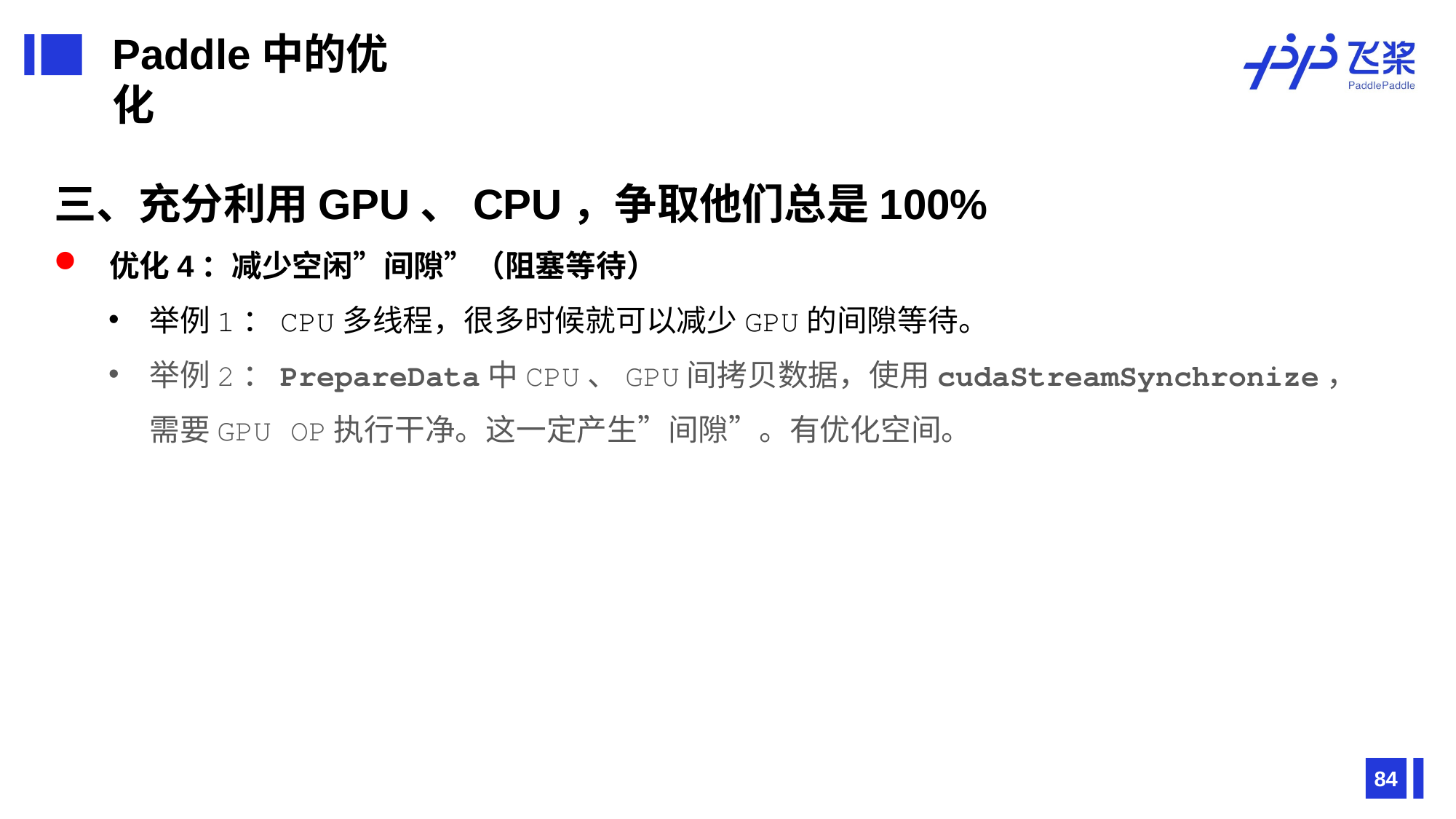

Paddle中的优化
三、充分利用GPU、CPU，争取他们总是100%
 优化4：减少空闲”间隙”（阻塞等待）
举例1：CPU多线程，很多时候就可以减少GPU的间隙等待。
举例2：PrepareData中CPU、GPU间拷贝数据，使用cudaStreamSynchronize，需要GPU OP执行干净。这一定产生”间隙”。有优化空间。

84